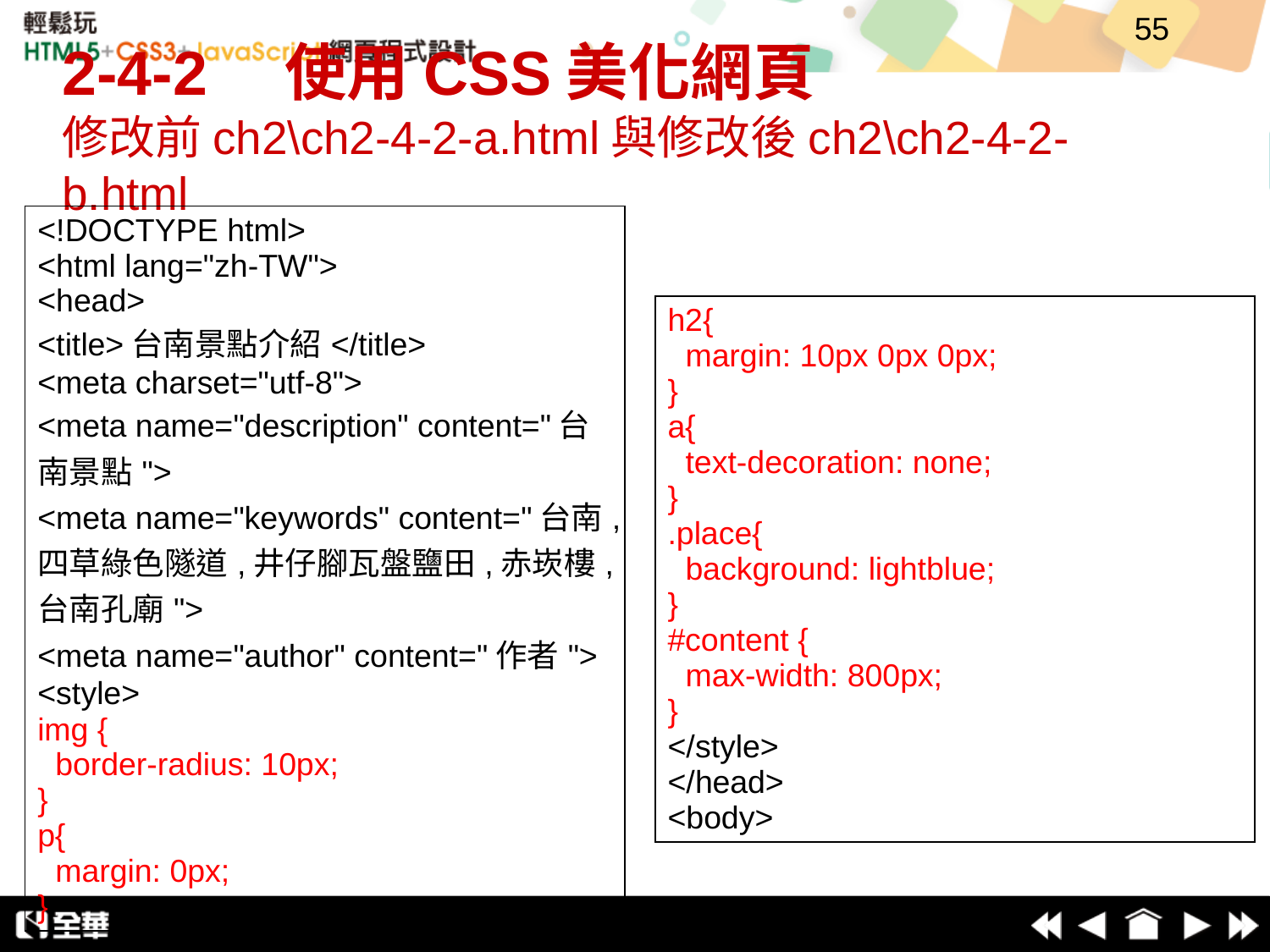

55
# 2-4-2　使用CSS美化網頁 修改前ch2\ch2-4-2-a.html與修改後ch2\ch2-4-2-b.html
| <!DOCTYPE html> <html lang="zh-TW"> <head> <title>台南景點介紹</title> <meta charset="utf-8"> <meta name="description" content="台南景點"> <meta name="keywords" content="台南,四草綠色隧道,井仔腳瓦盤鹽田,赤崁樓,台南孔廟"> <meta name="author" content="作者"> <style> img { border-radius: 10px; } p{ margin: 0px; } |
| --- |
| h2{ margin: 10px 0px 0px; } a{ text-decoration: none; } .place{ background: lightblue; } #content { max-width: 800px; } </style> </head> <body> |
| --- |